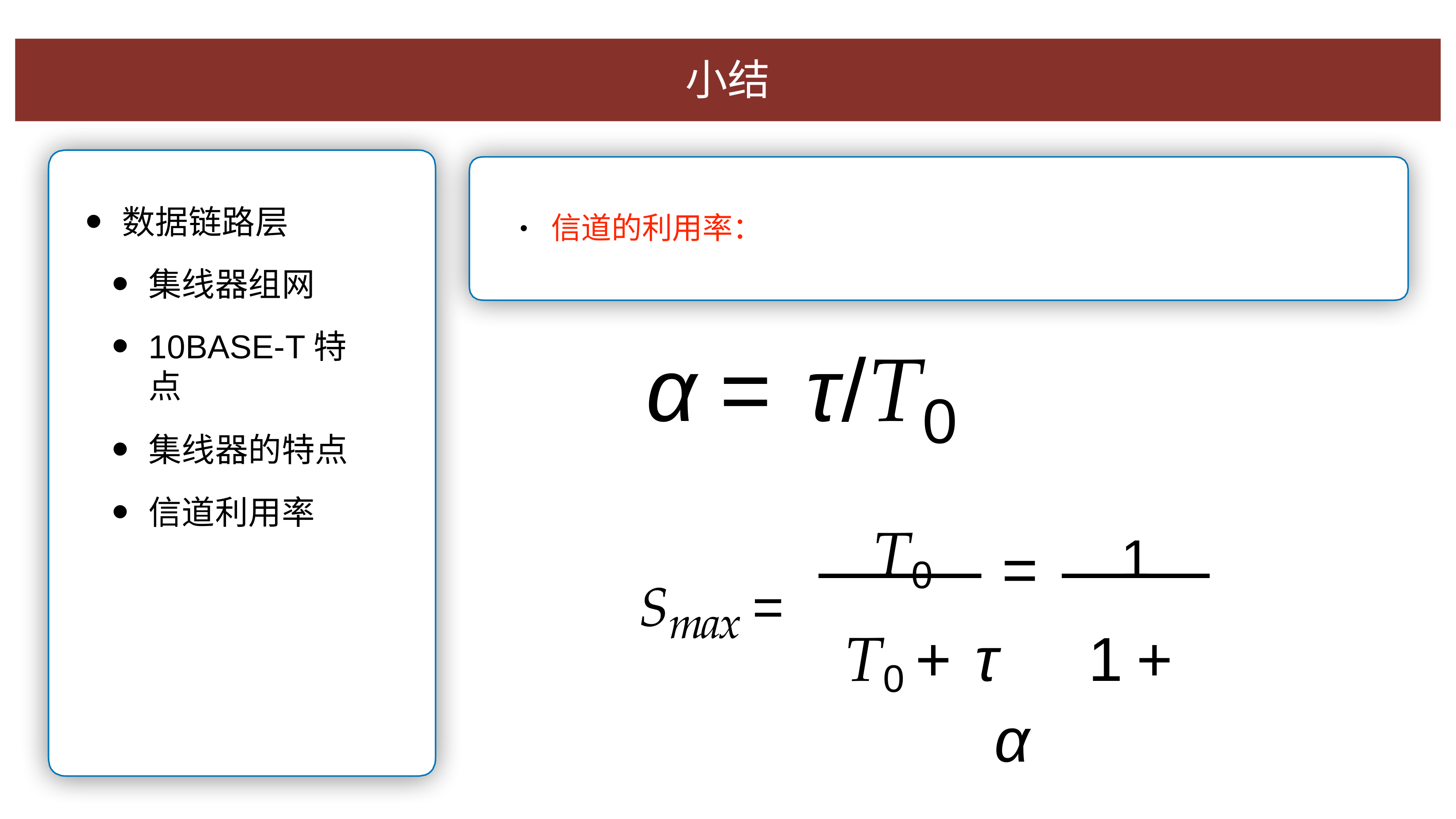

⼩结

数据链路层
集线器组⽹
10BASE-T特点
集线器的特点
信道利⽤率
信道的利⽤率：
•
α = τ/T
0
T0	1
T0 + τ	1 + α
=
Smax =